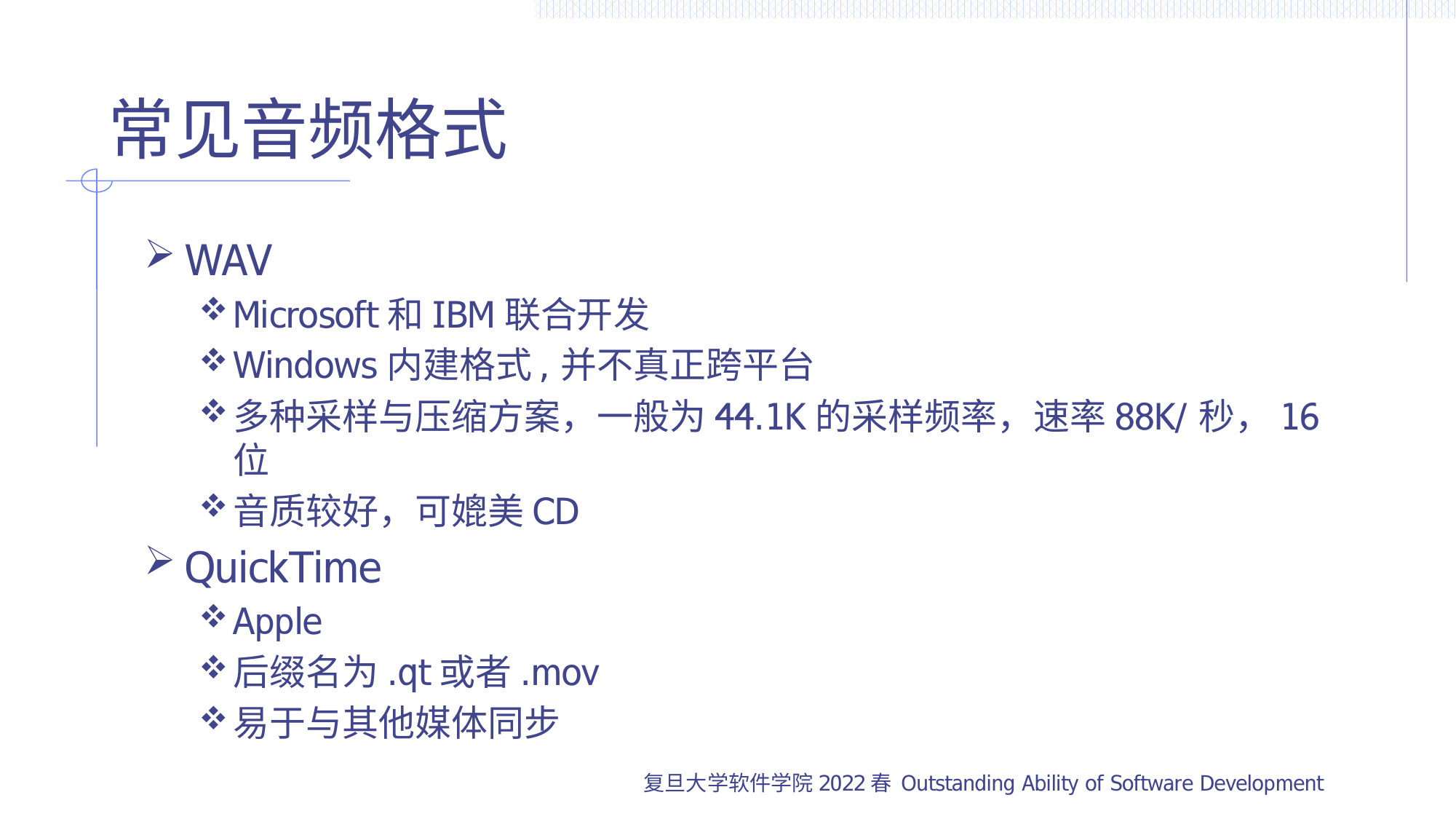

# 常见音频格式
WAV
Microsoft和IBM联合开发
Windows内建格式,并不真正跨平台
多种采样与压缩方案，一般为44.1K的采样频率，速率88K/秒，16位
音质较好，可媲美CD
QuickTime
Apple
后缀名为.qt或者.mov
易于与其他媒体同步